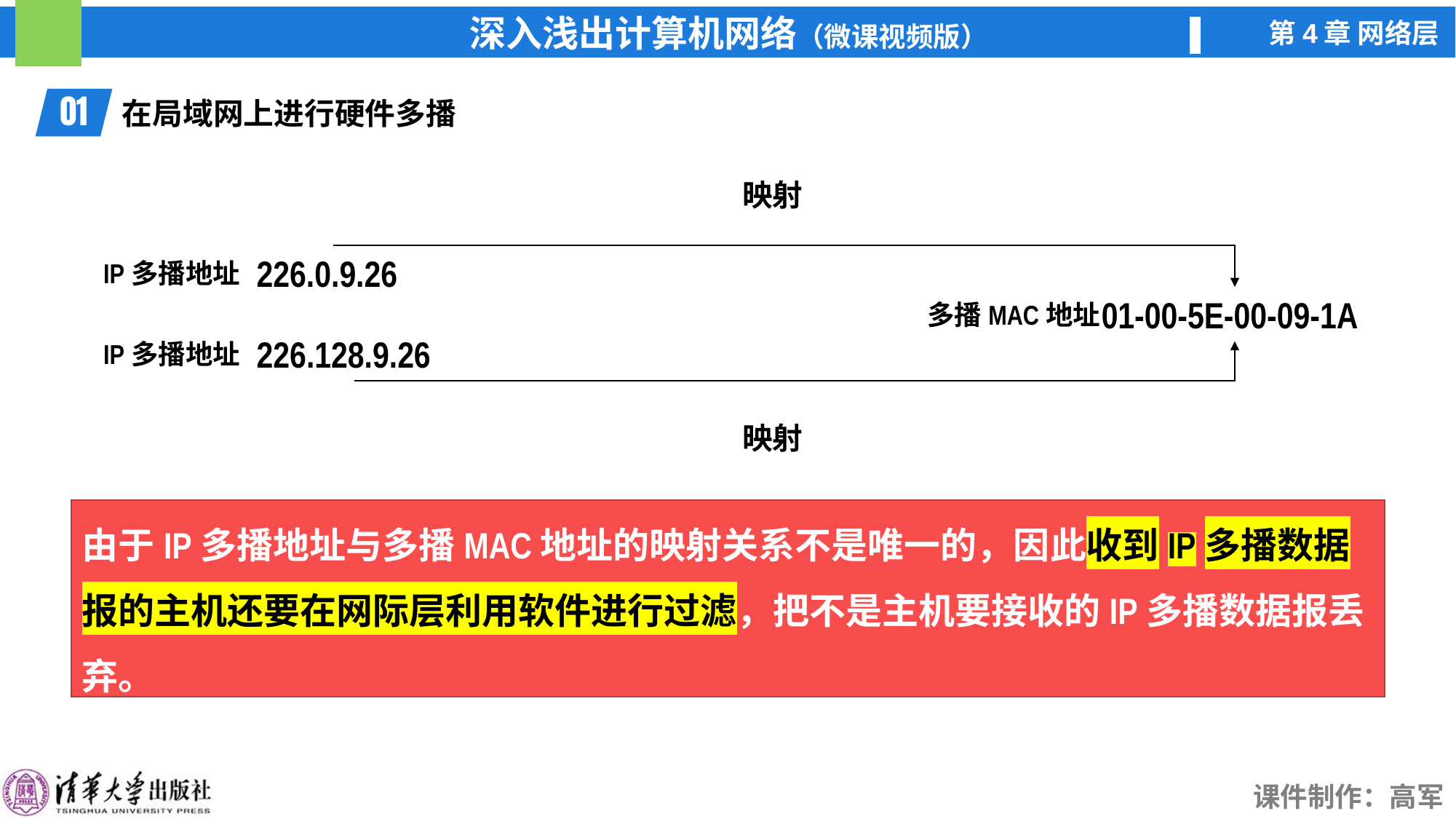

01
在局域网上进行硬件多播
映射
226.0.9.26
IP多播地址
226.128.9.26
IP多播地址
01-00-5E-00-09-1A
多播MAC地址
映射
由于IP多播地址与多播MAC地址的映射关系不是唯一的，因此收到IP多播数据报的主机还要在网际层利用软件进行过滤，把不是主机要接收的IP多播数据报丢弃。